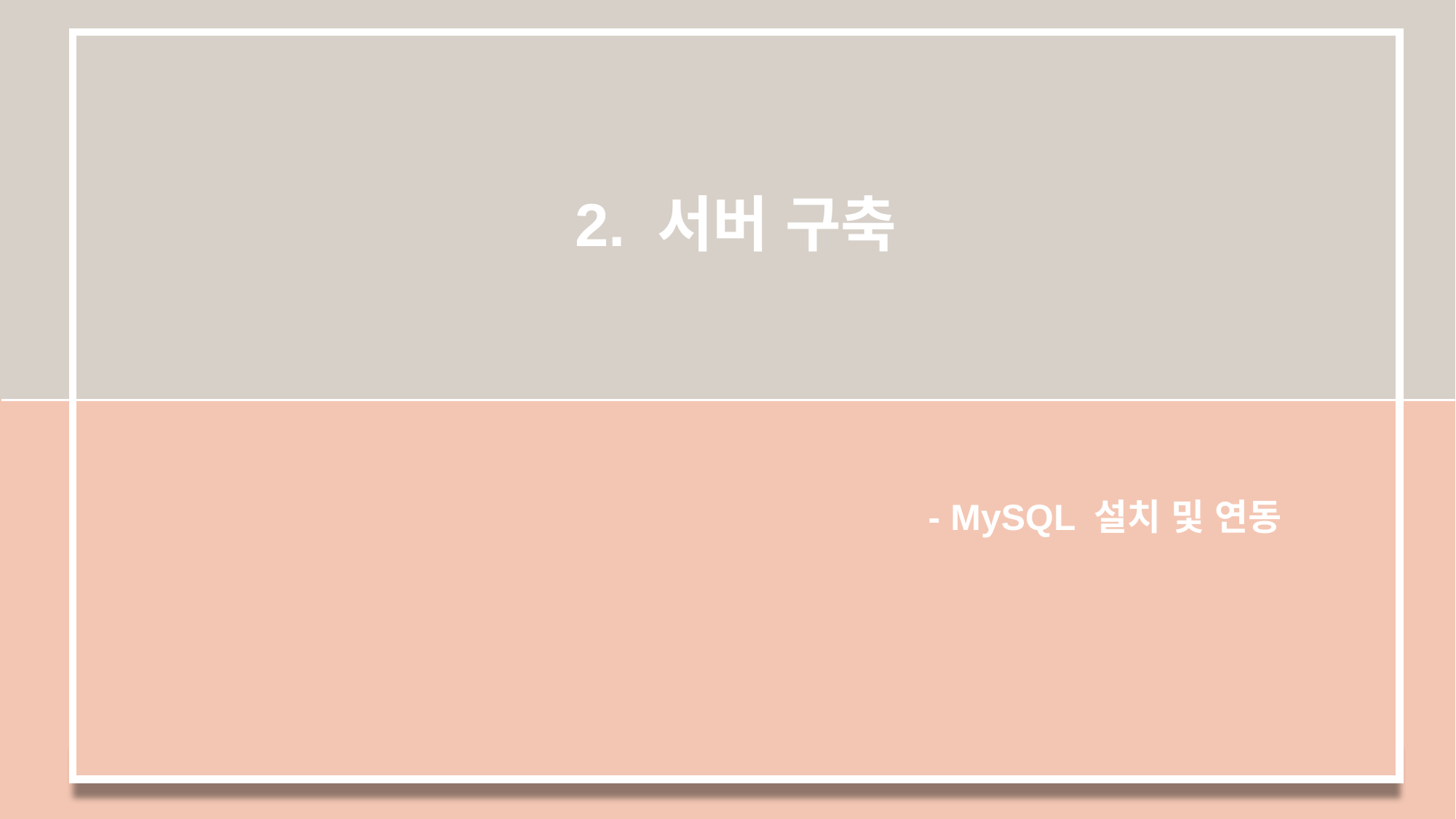

2. 서버 구축

- MySQL 설치 및 연동